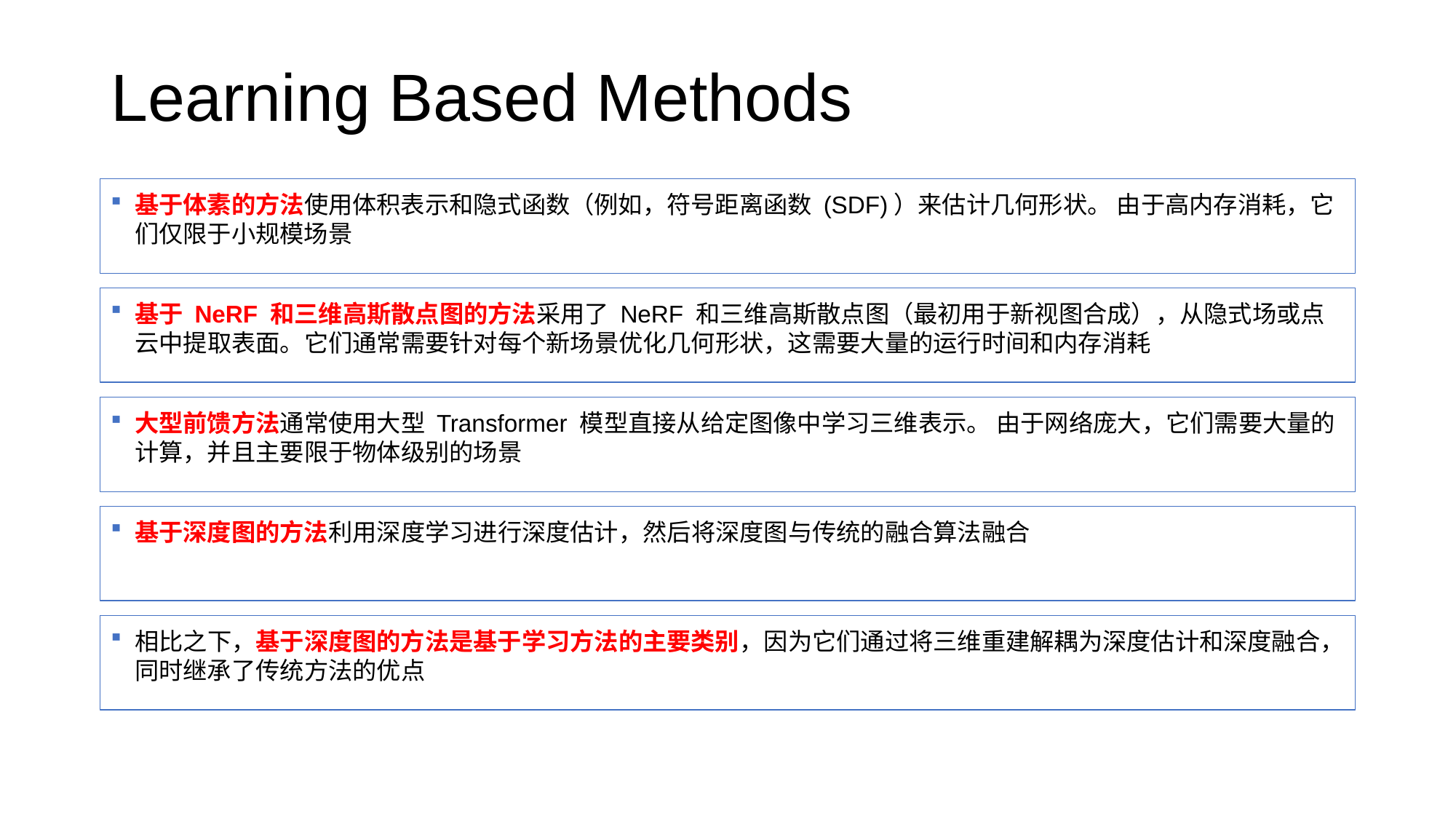

# Learning Based Methods
基于体素的方法使用体积表示和隐式函数（例如，符号距离函数 (SDF)）来估计几何形状。 由于高内存消耗，它们仅限于小规模场景
基于 NeRF 和三维高斯散点图的方法采用了 NeRF 和三维高斯散点图（最初用于新视图合成），从隐式场或点云中提取表面。它们通常需要针对每个新场景优化几何形状，这需要大量的运行时间和内存消耗
大型前馈方法通常使用大型 Transformer 模型直接从给定图像中学习三维表示。 由于网络庞大，它们需要大量的计算，并且主要限于物体级别的场景
基于深度图的方法利用深度学习进行深度估计，然后将深度图与传统的融合算法融合
相比之下，基于深度图的方法是基于学习方法的主要类别，因为它们通过将三维重建解耦为深度估计和深度融合，同时继承了传统方法的优点